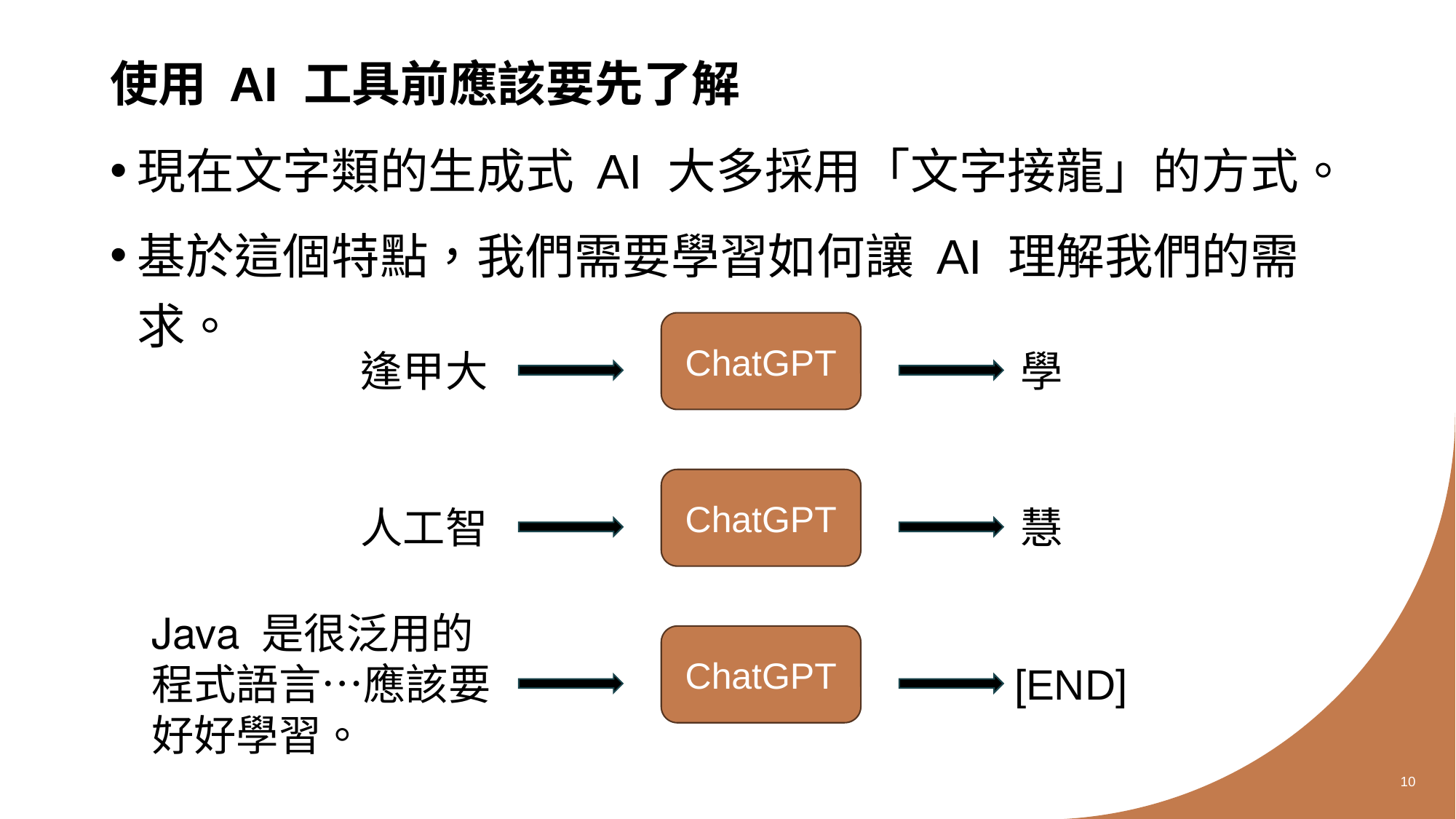

# 使用 AI 工具前應該要先了解
現在文字類的生成式 AI 大多採用「文字接龍」的方式。
基於這個特點，我們需要學習如何讓 AI 理解我們的需求。
ChatGPT
逢甲大
學

ChatGPT
人工智
慧

Java 是很泛用的程式語言…應該要好好學習。
ChatGPT
[END]

10